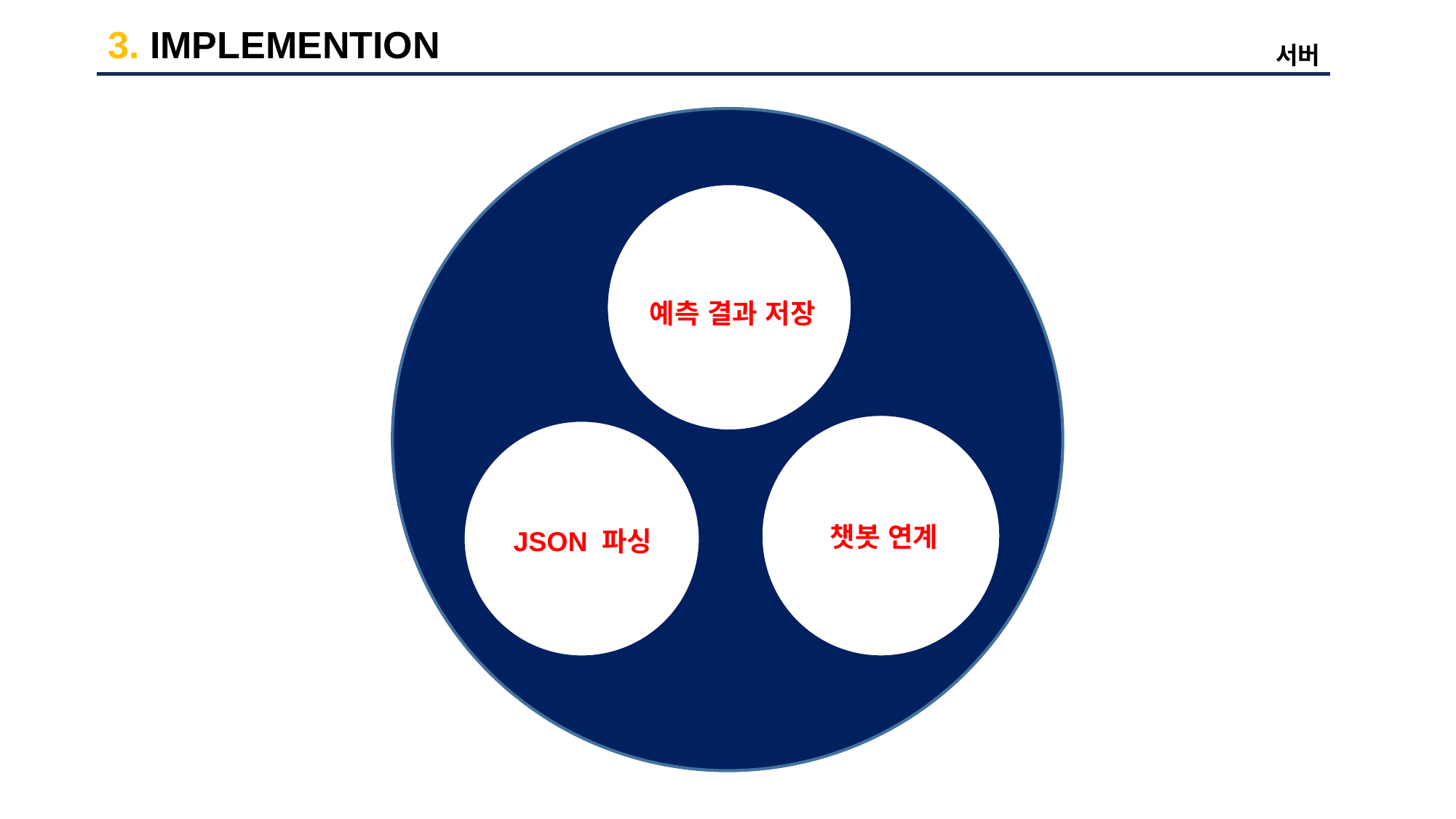

3. IMPLEMENTION
서버

예측 결과 저장

챗봇 연계
JSON 파싱